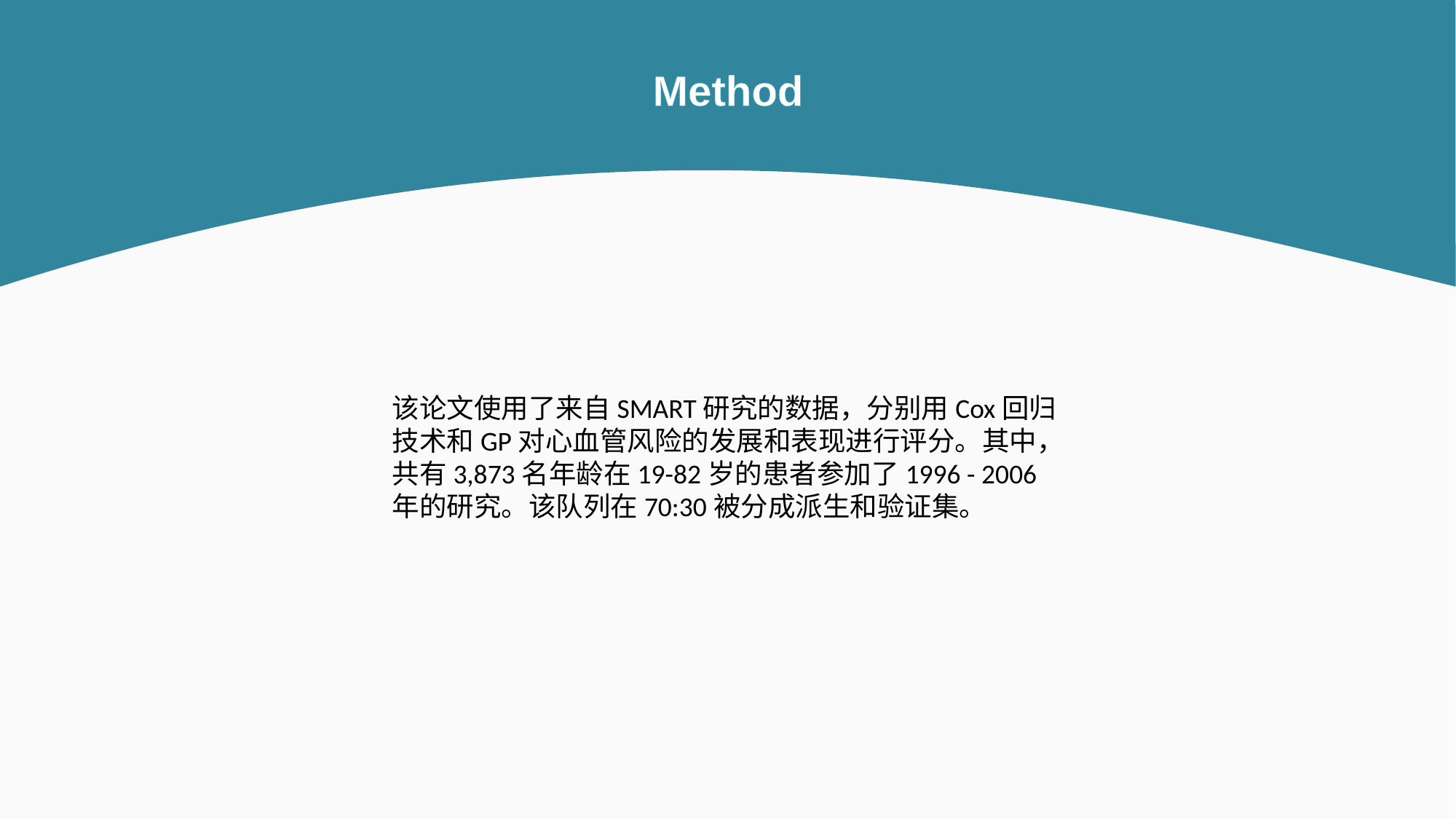

Method
该论文使用了来自SMART研究的数据，分别用Cox回归技术和GP对心血管风险的发展和表现进行评分。其中，共有3,873名年龄在19-82岁的患者参加了1996 - 2006年的研究。该队列在70:30被分成派生和验证集。